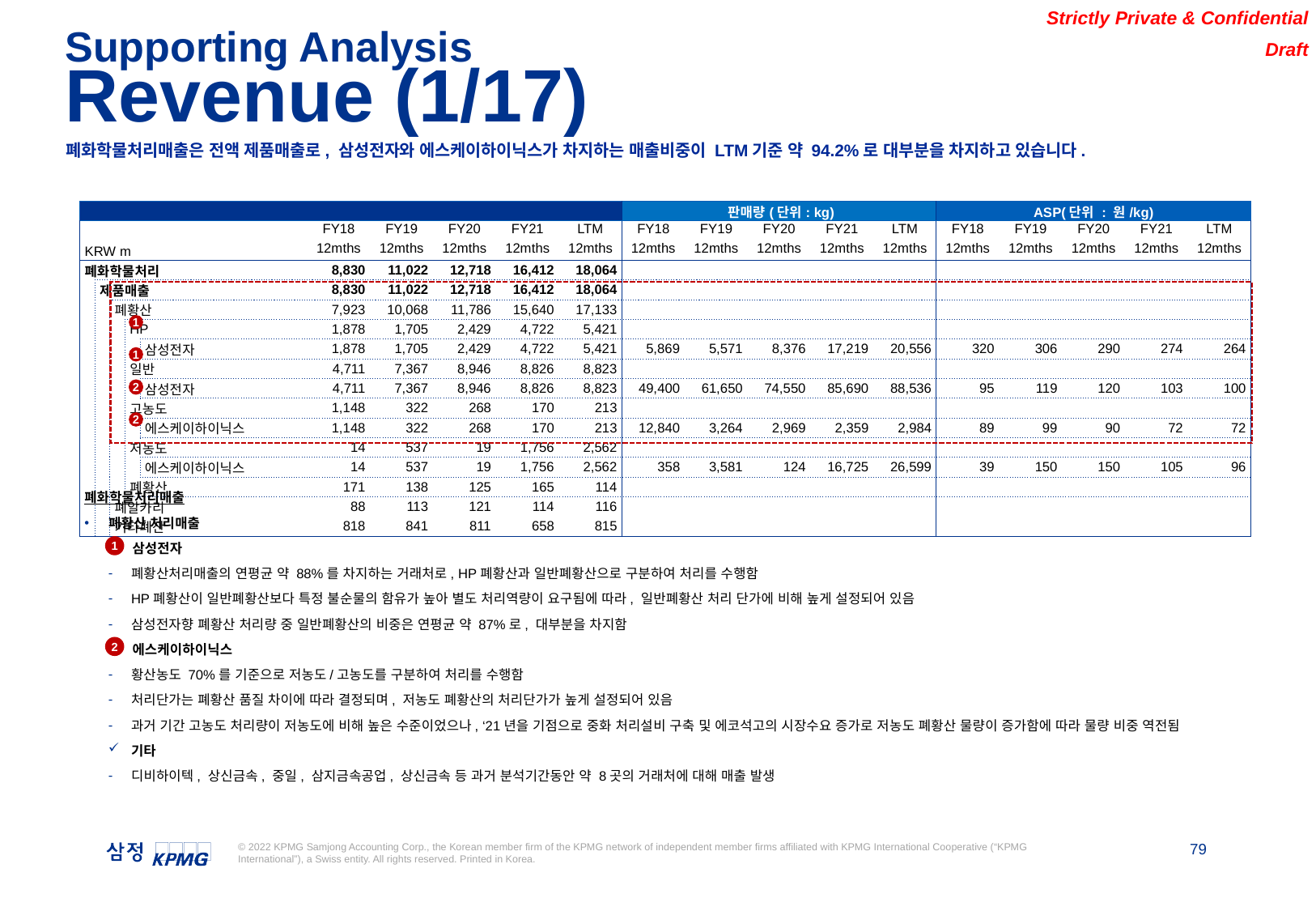

Supporting Analysis
Revenue (1/17)
폐화학물처리매출은 전액 제품매출로, 삼성전자와 에스케이하이닉스가 차지하는 매출비중이 LTM기준 약 94.2%로 대부분을 차지하고 있습니다.
|  |  |  |  |  |  |  |  |  |  | 판매량(단위: kg) |  |  |  |  | ASP(단위 : 원/kg) |  |  |  |  |
| --- | --- | --- | --- | --- | --- | --- | --- | --- | --- | --- | --- | --- | --- | --- | --- | --- | --- | --- | --- |
| KRW m |  |  |  |  | FY18 | FY19 | FY20 | FY21 | LTM | FY18 | FY19 | FY20 | FY21 | LTM | FY18 | FY19 | FY20 | FY21 | LTM |
| KRW m |  |  |  |  | 12mths | 12mths | 12mths | 12mths | 12mths | 12mths | 12mths | 12mths | 12mths | 12mths | 12mths | 12mths | 12mths | 12mths | 12mths |
| 폐화학물처리 |  |  |  |  | 8,830 | 11,022 | 12,718 | 16,412 | 18,064 |  |  |  |  |  |  |  |  |  |  |
|  | 제품매출 |  |  |  | 8,830 | 11,022 | 12,718 | 16,412 | 18,064 |  |  |  |  |  |  |  |  |  |  |
|  |  | 폐황산 |  |  | 7,923 | 10,068 | 11,786 | 15,640 | 17,133 |  |  |  |  |  |  |  |  |  |  |
|  |  |  | HP |  | 1,878 | 1,705 | 2,429 | 4,722 | 5,421 |  |  |  |  |  |  |  |  |  |  |
|  |  |  |  | 삼성전자 | 1,878 | 1,705 | 2,429 | 4,722 | 5,421 | 5,869 | 5,571 | 8,376 | 17,219 | 20,556 | 320 | 306 | 290 | 274 | 264 |
|  |  |  | 일반 |  | 4,711 | 7,367 | 8,946 | 8,826 | 8,823 |  |  |  |  |  |  |  |  |  |  |
|  |  |  |  | 삼성전자 | 4,711 | 7,367 | 8,946 | 8,826 | 8,823 | 49,400 | 61,650 | 74,550 | 85,690 | 88,536 | 95 | 119 | 120 | 103 | 100 |
|  |  |  | 고농도 |  | 1,148 | 322 | 268 | 170 | 213 |  |  |  |  |  |  |  |  |  |  |
|  |  |  |  | 에스케이하이닉스 | 1,148 | 322 | 268 | 170 | 213 | 12,840 | 3,264 | 2,969 | 2,359 | 2,984 | 89 | 99 | 90 | 72 | 72 |
|  |  |  | 저농도 |  | 14 | 537 | 19 | 1,756 | 2,562 |  |  |  |  |  |  |  |  |  |  |
|  |  |  |  | 에스케이하이닉스 | 14 | 537 | 19 | 1,756 | 2,562 | 358 | 3,581 | 124 | 16,725 | 26,599 | 39 | 150 | 150 | 105 | 96 |
|  |  |  | 폐황산 |  | 171 | 138 | 125 | 165 | 114 |  |  |  |  |  |  |  |  |  |  |
|  |  | 폐알카리 |  |  | 88 | 113 | 121 | 114 | 116 |  |  |  |  |  |  |  |  |  |  |
|  |  | 기타폐산 |  |  | 818 | 841 | 811 | 658 | 815 |  |  |  |  |  |  |  |  |  |  |

1
1
2
2
2
폐화학물처리매출
폐황산 처리매출
삼성전자
폐황산처리매출의 연평균 약 88%를 차지하는 거래처로, HP폐황산과 일반폐황산으로 구분하여 처리를 수행함
HP폐황산이 일반폐황산보다 특정 불순물의 함유가 높아 별도 처리역량이 요구됨에 따라, 일반폐황산 처리 단가에 비해 높게 설정되어 있음
삼성전자향 폐황산 처리량 중 일반폐황산의 비중은 연평균 약 87%로, 대부분을 차지함
에스케이하이닉스
황산농도 70%를 기준으로 저농도/고농도를 구분하여 처리를 수행함
처리단가는 폐황산 품질 차이에 따라 결정되며, 저농도 폐황산의 처리단가가 높게 설정되어 있음
과거 기간 고농도 처리량이 저농도에 비해 높은 수준이었으나, ‘21년을 기점으로 중화 처리설비 구축 및 에코석고의 시장수요 증가로 저농도 폐황산 물량이 증가함에 따라 물량 비중 역전됨
기타
디비하이텍, 상신금속, 중일, 삼지금속공업, 상신금속 등 과거 분석기간동안 약 8곳의 거래처에 대해 매출 발생
1
2